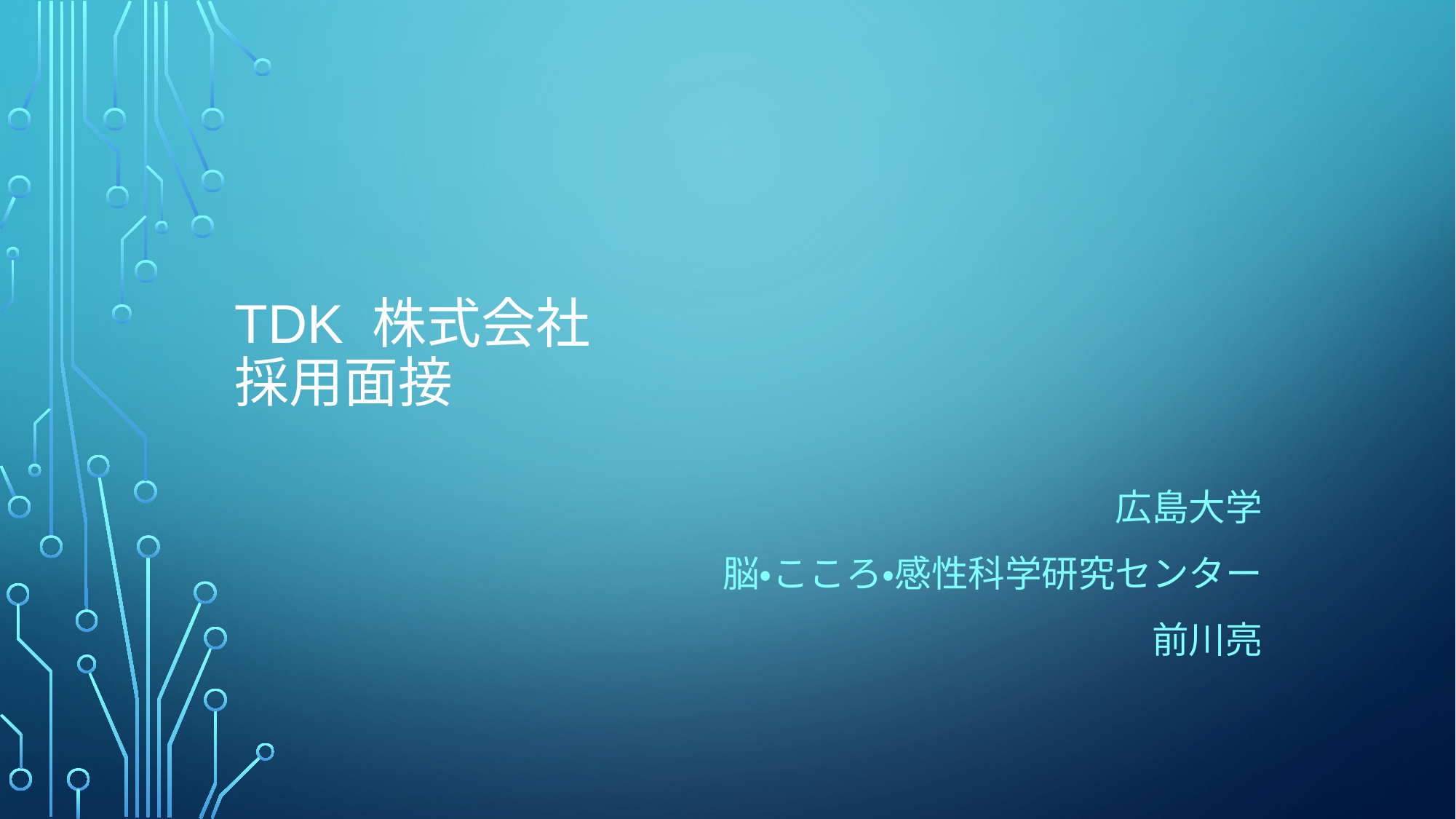

# TDK 株式会社 採用面接
広島大学
脳・こころ・感性科学研究センター
前川亮